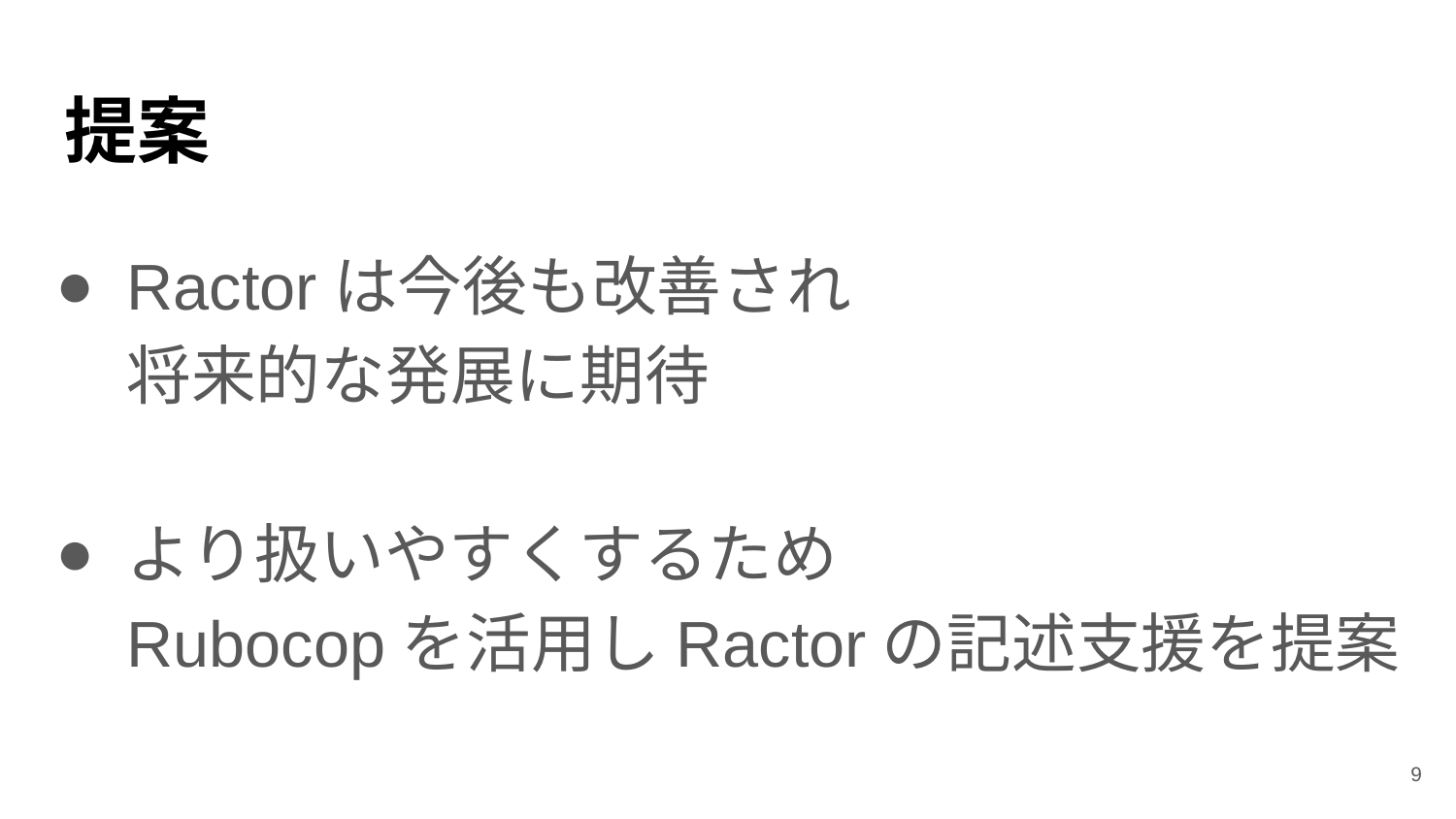

# 提案
Ractorは今後も改善され
将来的な発展に期待

より扱いやすくするため
Rubocopを活用しRactorの記述支援を提案
9